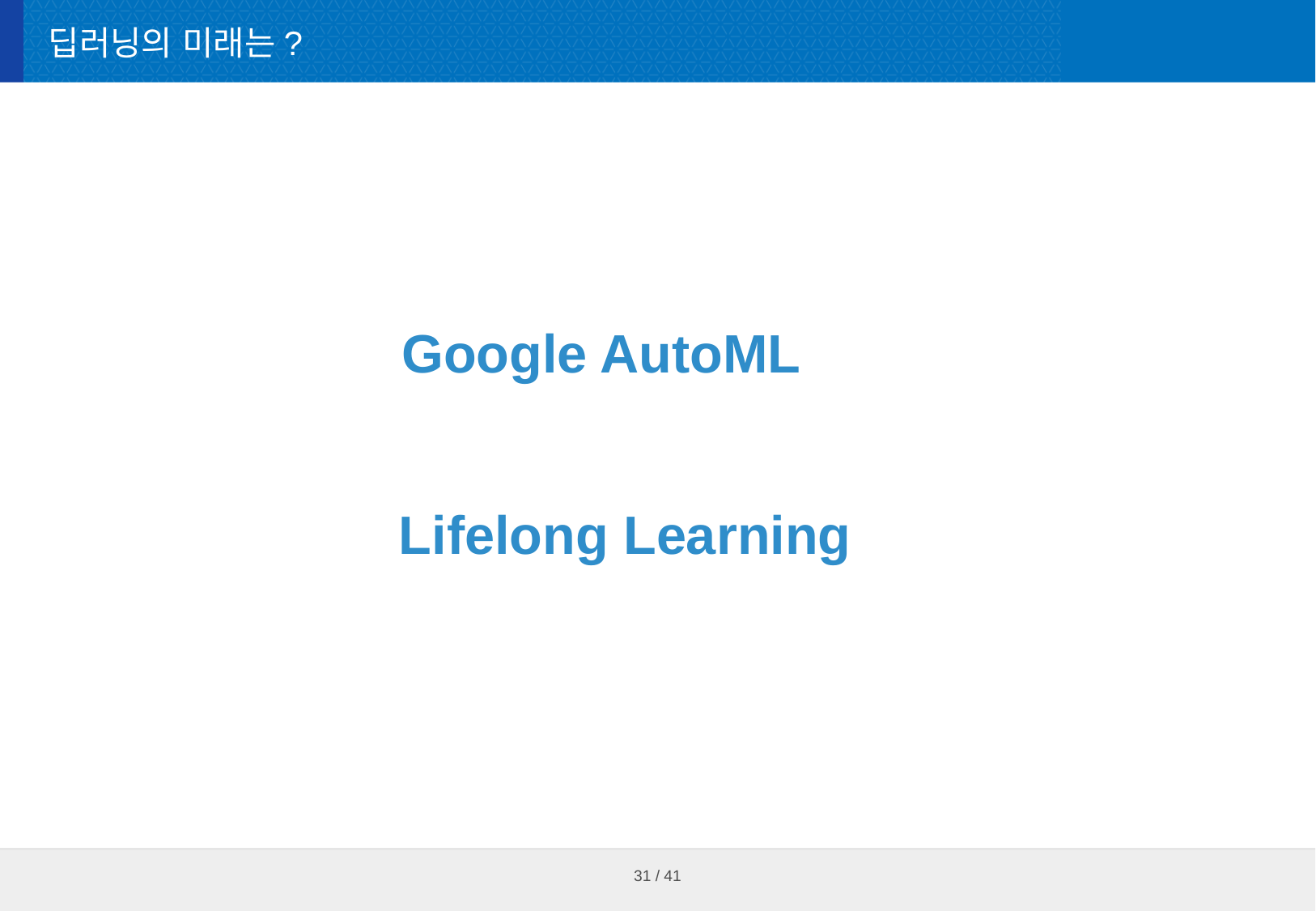

# 딥러닝의 미래는?
Google AutoML
Lifelong Learning